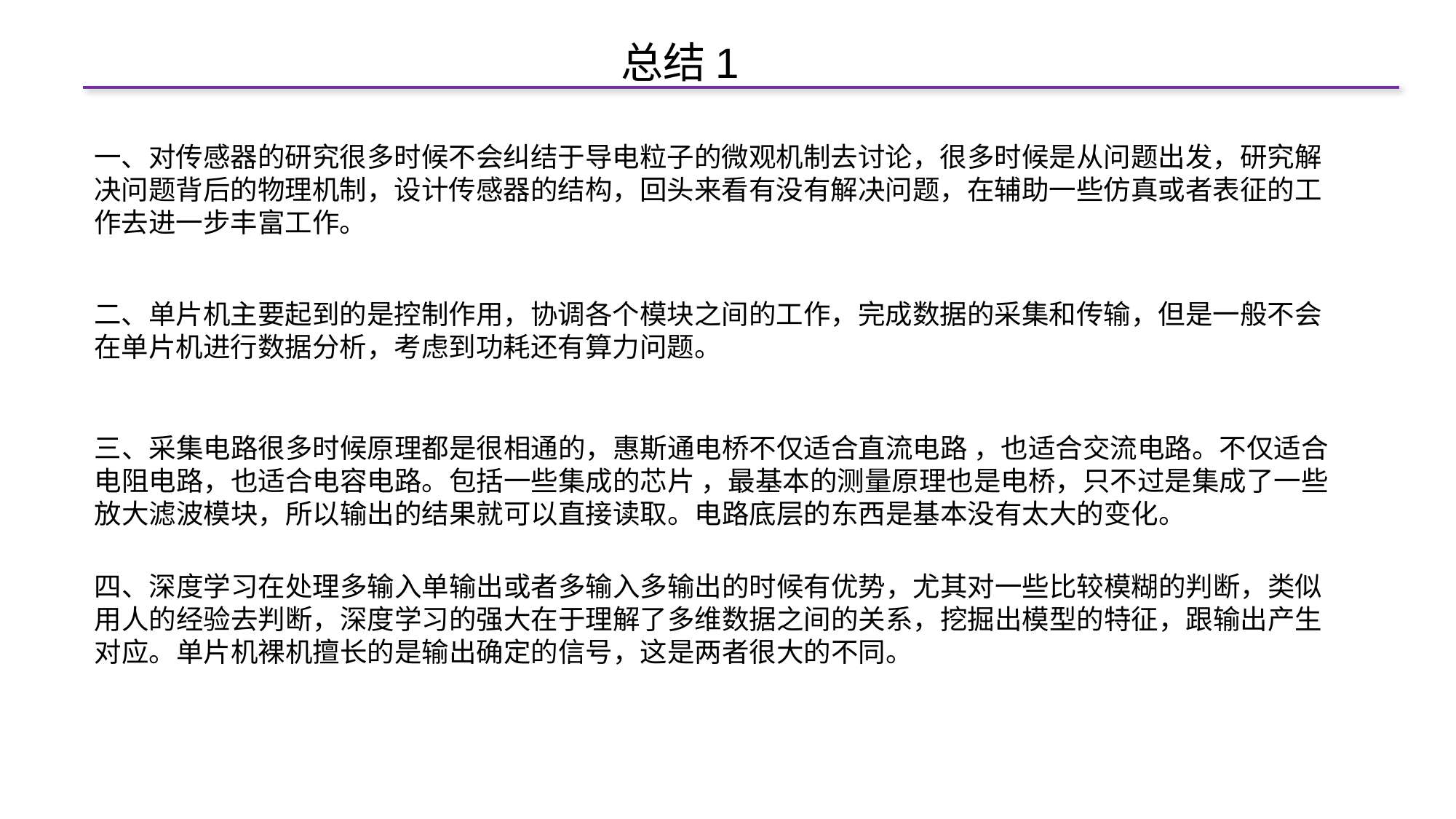

总结1
一、对传感器的研究很多时候不会纠结于导电粒子的微观机制去讨论，很多时候是从问题出发，研究解决问题背后的物理机制，设计传感器的结构，回头来看有没有解决问题，在辅助一些仿真或者表征的工作去进一步丰富工作。
二、单片机主要起到的是控制作用，协调各个模块之间的工作，完成数据的采集和传输，但是一般不会在单片机进行数据分析，考虑到功耗还有算力问题。
三、采集电路很多时候原理都是很相通的，惠斯通电桥不仅适合直流电路 ，也适合交流电路。不仅适合电阻电路，也适合电容电路。包括一些集成的芯片 ，最基本的测量原理也是电桥，只不过是集成了一些放大滤波模块，所以输出的结果就可以直接读取。电路底层的东西是基本没有太大的变化。
四、深度学习在处理多输入单输出或者多输入多输出的时候有优势，尤其对一些比较模糊的判断，类似用人的经验去判断，深度学习的强大在于理解了多维数据之间的关系，挖掘出模型的特征，跟输出产生对应。单片机裸机擅长的是输出确定的信号，这是两者很大的不同。